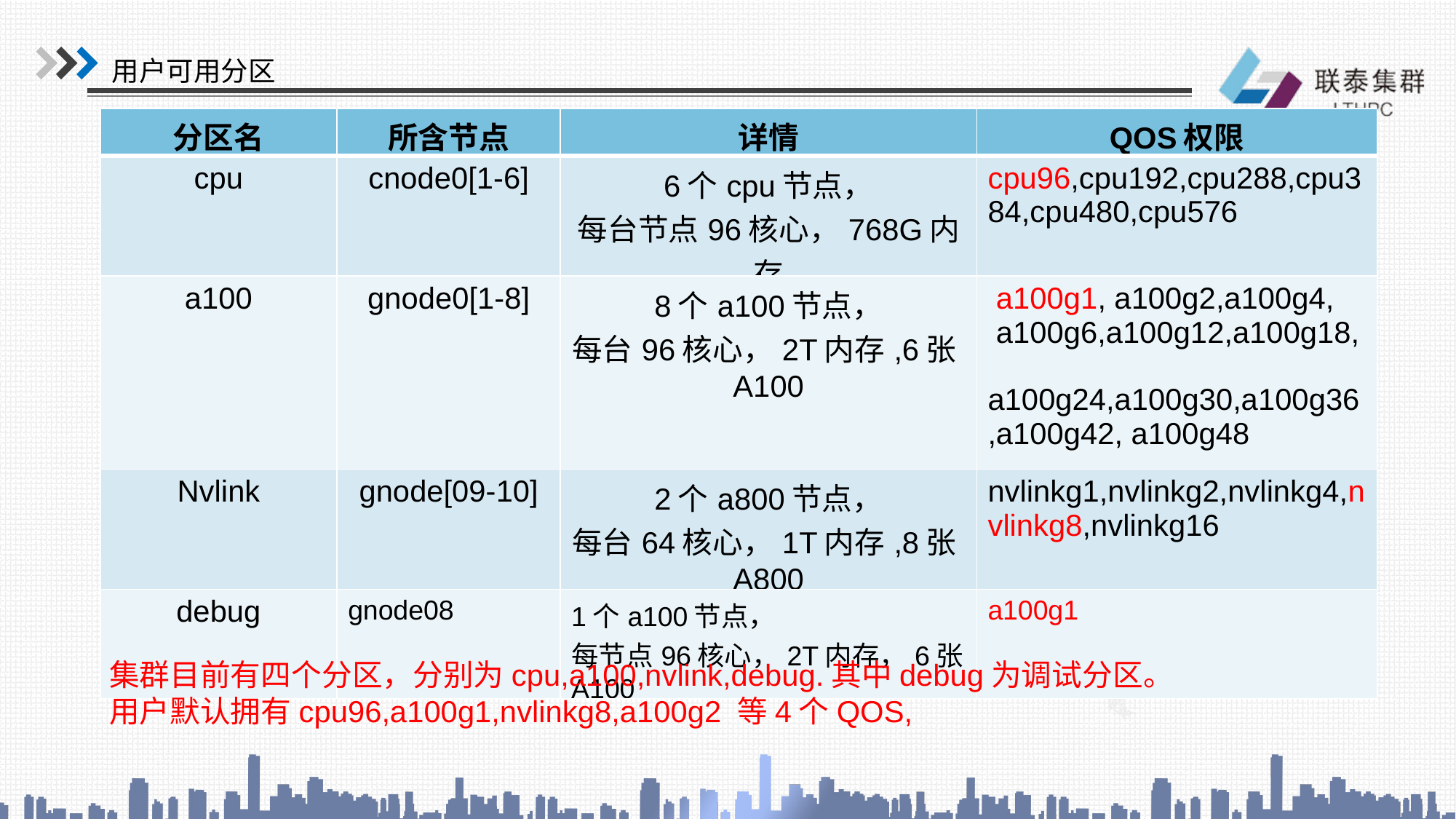

用户可用分区
| 分区名 | 所含节点 | 详情 | QOS权限 |
| --- | --- | --- | --- |
| cpu | cnode0[1-6] | 6个cpu节点， 每台节点96核心，768G内存 | cpu96,cpu192,cpu288,cpu384,cpu480,cpu576 |
| a100 | gnode0[1-8] | 8个a100节点， 每台96核心，2T内存,6张A100 | a100g1, a100g2,a100g4, a100g6,a100g12,a100g18, a100g24,a100g30,a100g36,a100g42, a100g48 |
| Nvlink | gnode[09-10] | 2个a800节点， 每台64核心，1T内存,8张A800 | nvlinkg1,nvlinkg2,nvlinkg4,nvlinkg8,nvlinkg16 |
| debug | gnode08 | 1个a100节点， 每节点96核心，2T内存，6张A100 | a100g1 |
集群目前有四个分区，分别为cpu,a100,nvlink,debug.其中debug为调试分区。
用户默认拥有cpu96,a100g1,nvlinkg8,a100g2 等4个QOS,